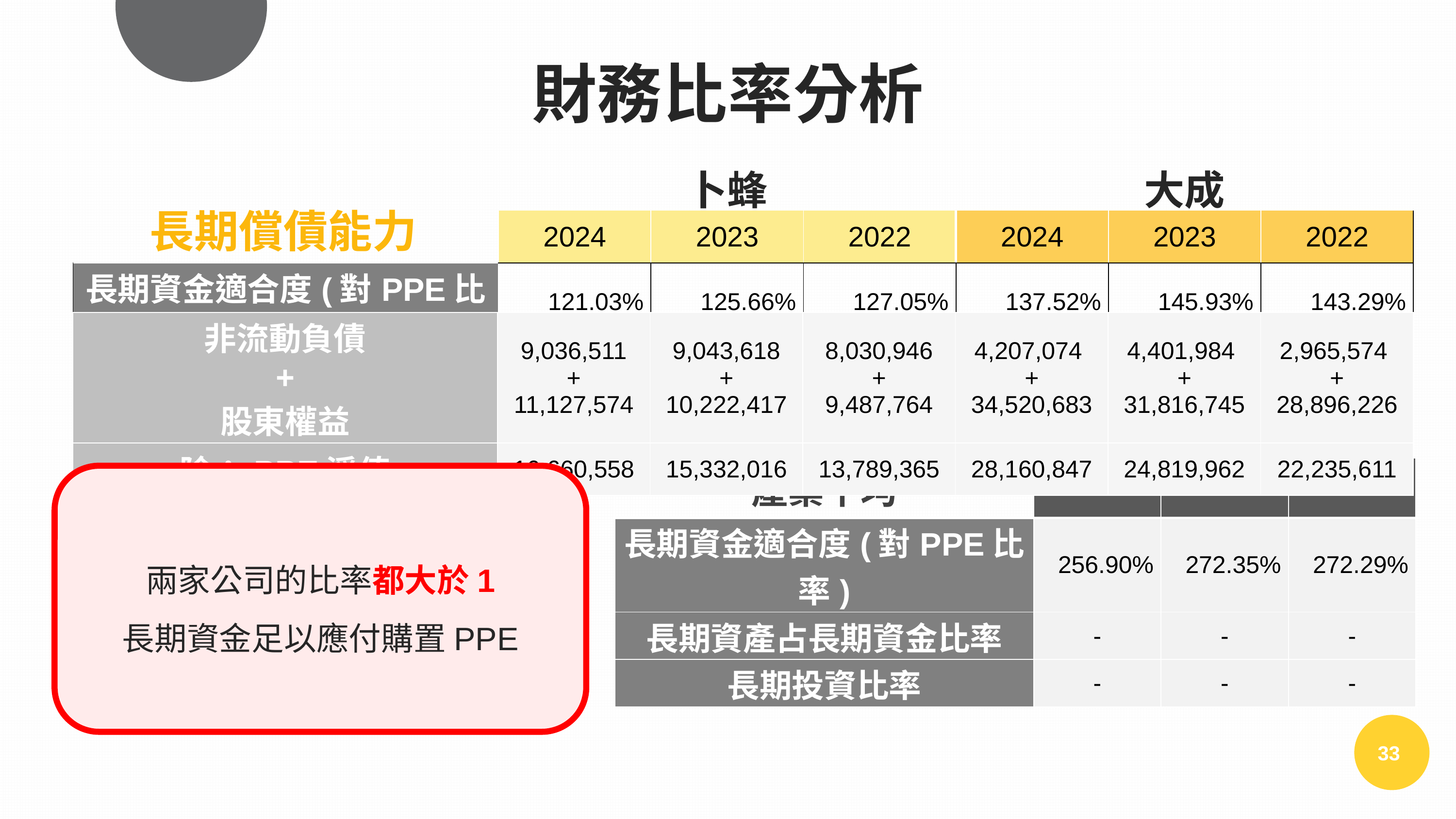

財務比率分析
|  | 卜蜂 |  |  | 大成 |  |  |
| --- | --- | --- | --- | --- | --- | --- |
|  | 2024 | 2023 | 2022 | 2024 | 2023 | 2022 |
| 長期資金適合度(對PPE比率) | 121.03% | 125.66% | 127.05% | 137.52% | 145.93% | 143.29% |
| 長期資產占長期資金比率 | 102.86% | 95.48% | 96.59% | 90.26% | 86.08% | 86.82% |
| 長期投資比率 | 12.48% | 0.33% | 0.36% | 6.36% | 2.58% | 2.80% |
長期償債能力
| 非流動負債 + 股東權益 | 9,036,511 + 11,127,574 | 9,043,618 + 10,222,417 | 8,030,946 + 9,487,764 | 4,207,074 + 34,520,683 | 4,401,984 + 31,816,745 | 2,965,574 + 28,896,226 |
| --- | --- | --- | --- | --- | --- | --- |
| 除：PPE淨值 | 16,660,558 | 15,332,016 | 13,789,365 | 28,160,847 | 24,819,962 | 22,235,611 |
| 產業平均 | 2024 | 2023 | 2022 |
| --- | --- | --- | --- |
| 長期資金適合度(對PPE比率) | 256.90% | 272.35% | 272.29% |
| 長期資產占長期資金比率 | - | - | - |
| 長期投資比率 | - | - | - |
兩家公司的比率都大於1
長期資金足以應付購置PPE

33